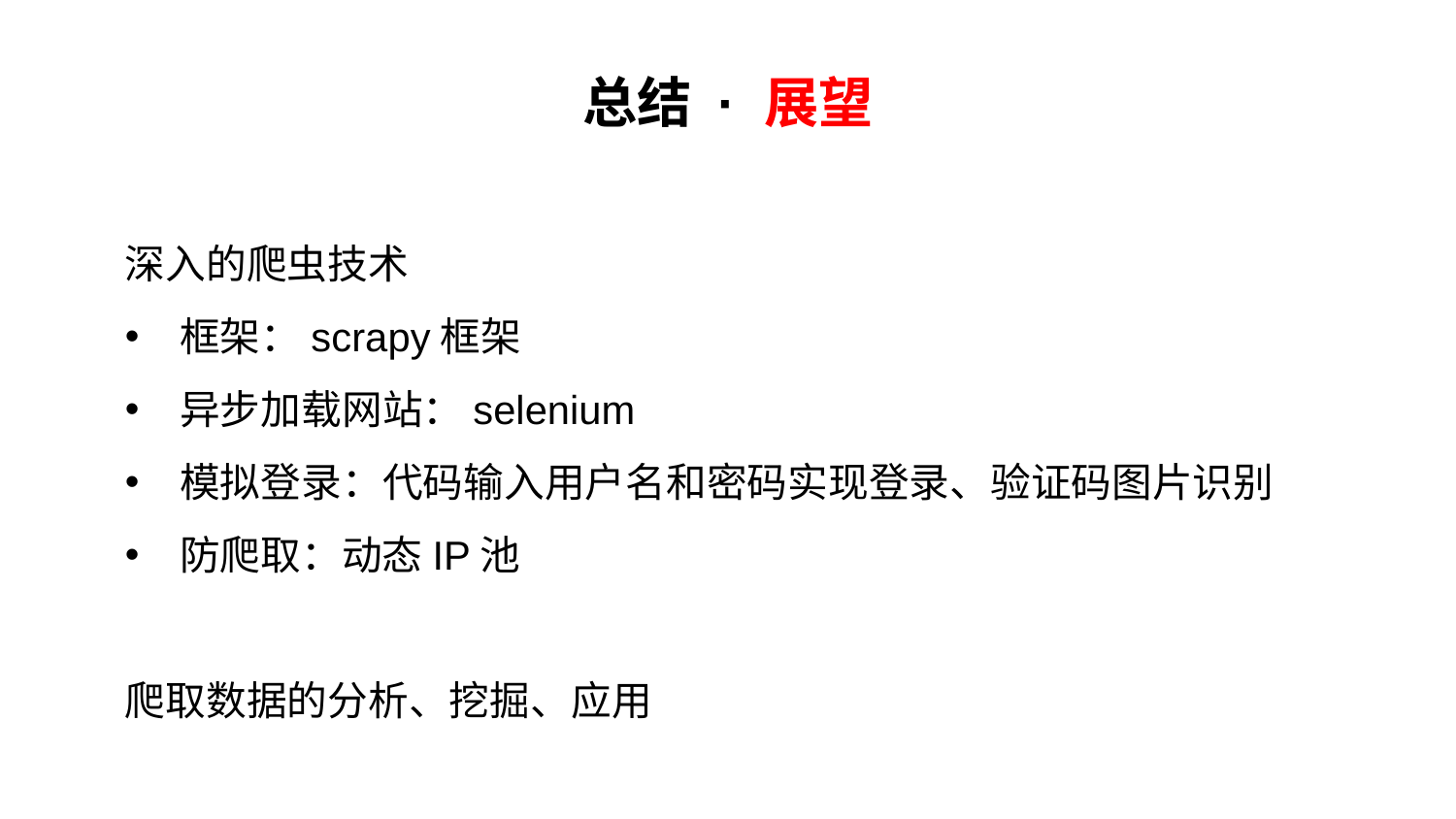

# 总结 · 展望
深入的爬虫技术
框架：scrapy框架
异步加载网站：selenium
模拟登录：代码输入用户名和密码实现登录、验证码图片识别
防爬取：动态IP池

爬取数据的分析、挖掘、应用